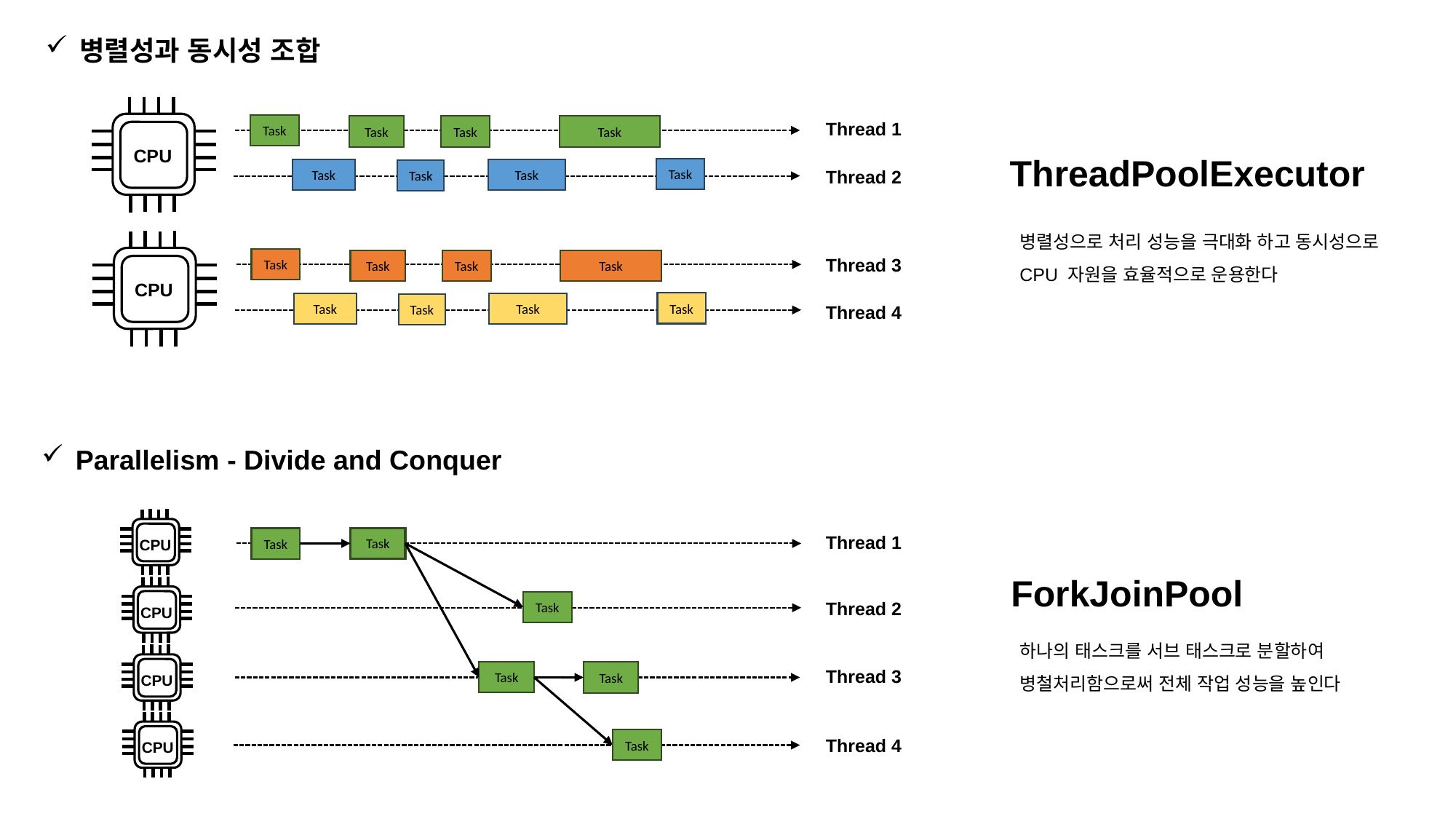

병렬성과 동시성 조합

CPU
Task
Task
Task
Task
Task
Task
Task
Task
Thread 1
ThreadPoolExecutor
Thread 2
병렬성으로 처리 성능을 극대화 하고 동시성으로 CPU 자원을 효율적으로 운용한다

CPU
Task
Task
Task
Task
Task
Task
Task
Task
Thread 3
Thread 4
Parallelism - Divide and Conquer

CPU
Thread 1
Task
Task
ForkJoinPool

CPU
Task
Thread 2
하나의 태스크를 서브 태스크로 분할하여 병철처리함으로써 전체 작업 성능을 높인다

CPU
Thread 3
Task
Task

CPU
Thread 4
Task